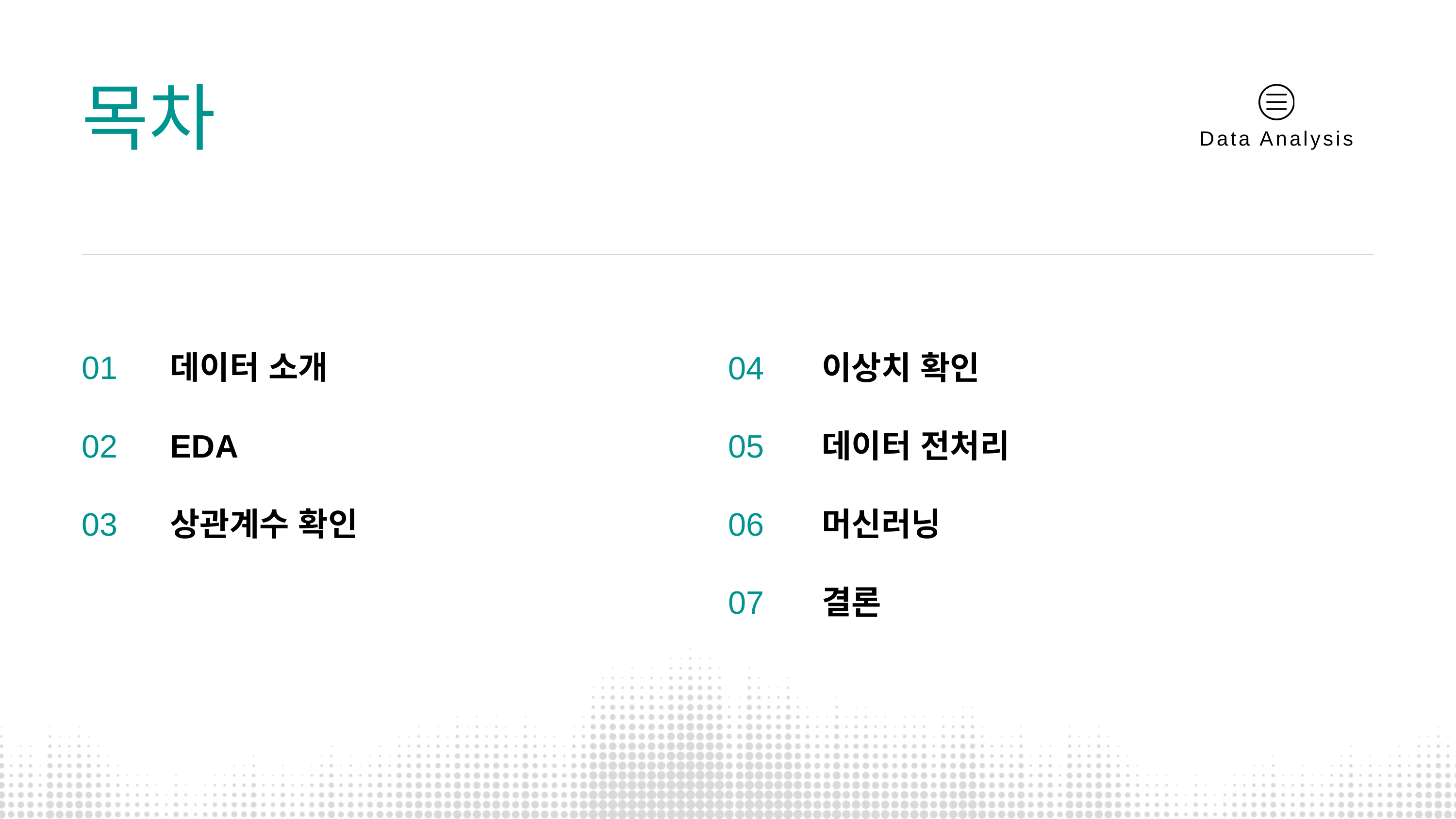

목차

Data Analysis

01
데이터 소개
04
이상치 확인
02
EDA
05
데이터 전처리
03
상관계수 확인
06
머신러닝
07
결론